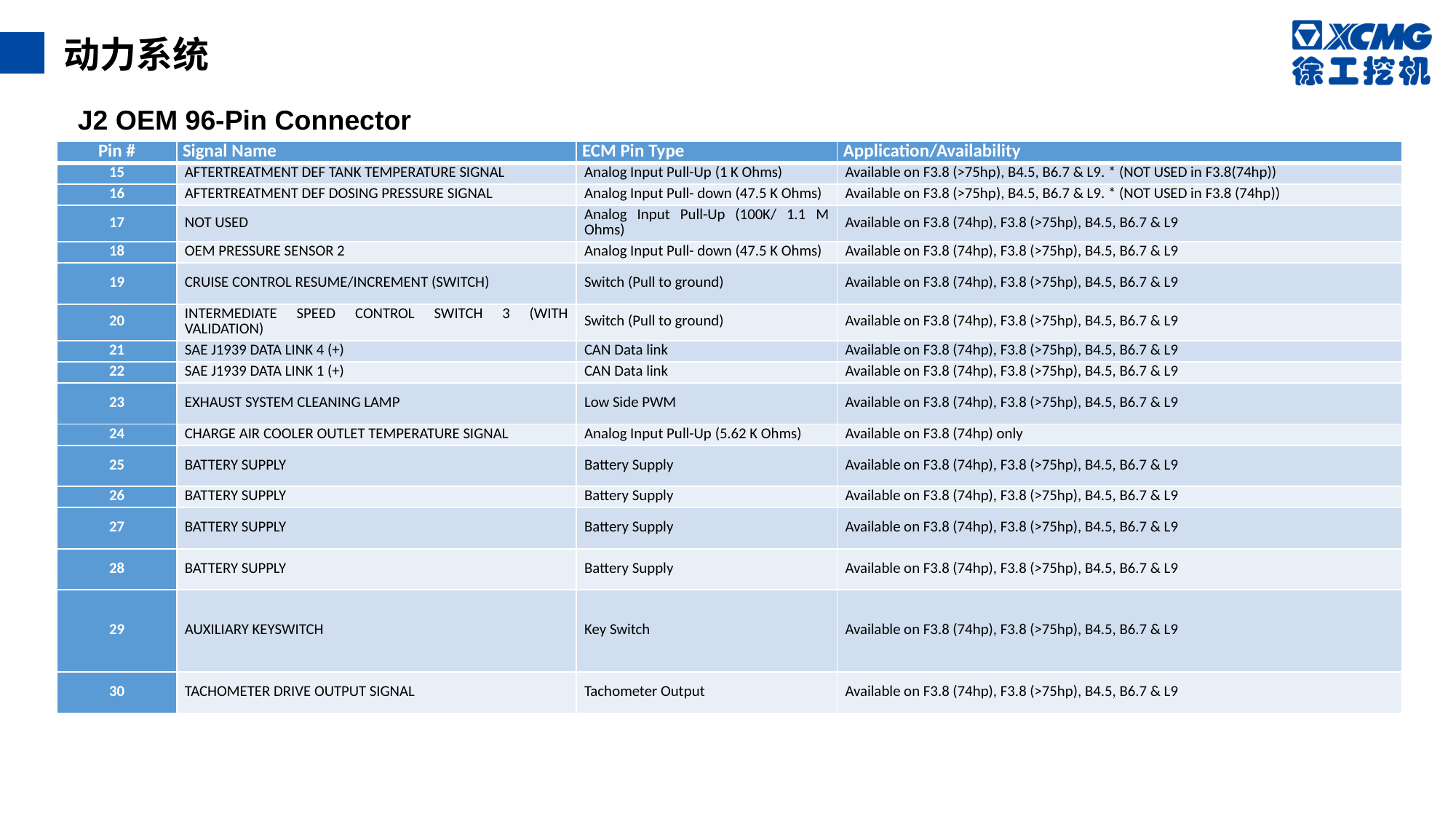

动力系统
J2 OEM 96-Pin Connector
| Pin # | Signal Name | ECM Pin Type | Application/Availability |
| --- | --- | --- | --- |
| 15 | AFTERTREATMENT DEF TANK TEMPERATURE SIGNAL | Analog Input Pull-Up (1 K Ohms) | Available on F3.8 (>75hp), B4.5, B6.7 & L9. \* (NOT USED in F3.8(74hp)) |
| 16 | AFTERTREATMENT DEF DOSING PRESSURE SIGNAL | Analog Input Pull- down (47.5 K Ohms) | Available on F3.8 (>75hp), B4.5, B6.7 & L9. \* (NOT USED in F3.8 (74hp)) |
| 17 | NOT USED | Analog Input Pull-Up (100K/ 1.1 M Ohms) | Available on F3.8 (74hp), F3.8 (>75hp), B4.5, B6.7 & L9 |
| 18 | OEM PRESSURE SENSOR 2 | Analog Input Pull- down (47.5 K Ohms) | Available on F3.8 (74hp), F3.8 (>75hp), B4.5, B6.7 & L9 |
| 19 | CRUISE CONTROL RESUME/INCREMENT (SWITCH) | Switch (Pull to ground) | Available on F3.8 (74hp), F3.8 (>75hp), B4.5, B6.7 & L9 |
| 20 | INTERMEDIATE SPEED CONTROL SWITCH 3 (WITH VALIDATION) | Switch (Pull to ground) | Available on F3.8 (74hp), F3.8 (>75hp), B4.5, B6.7 & L9 |
| 21 | SAE J1939 DATA LINK 4 (+) | CAN Data link | Available on F3.8 (74hp), F3.8 (>75hp), B4.5, B6.7 & L9 |
| 22 | SAE J1939 DATA LINK 1 (+) | CAN Data link | Available on F3.8 (74hp), F3.8 (>75hp), B4.5, B6.7 & L9 |
| 23 | EXHAUST SYSTEM CLEANING LAMP | Low Side PWM | Available on F3.8 (74hp), F3.8 (>75hp), B4.5, B6.7 & L9 |
| 24 | CHARGE AIR COOLER OUTLET TEMPERATURE SIGNAL | Analog Input Pull-Up (5.62 K Ohms) | Available on F3.8 (74hp) only |
| 25 | BATTERY SUPPLY | Battery Supply | Available on F3.8 (74hp), F3.8 (>75hp), B4.5, B6.7 & L9 |
| 26 | BATTERY SUPPLY | Battery Supply | Available on F3.8 (74hp), F3.8 (>75hp), B4.5, B6.7 & L9 |
| 27 | BATTERY SUPPLY | Battery Supply | Available on F3.8 (74hp), F3.8 (>75hp), B4.5, B6.7 & L9 |
| 28 | BATTERY SUPPLY | Battery Supply | Available on F3.8 (74hp), F3.8 (>75hp), B4.5, B6.7 & L9 |
| 29 | AUXILIARY KEYSWITCH | Key Switch | Available on F3.8 (74hp), F3.8 (>75hp), B4.5, B6.7 & L9 |
| 30 | TACHOMETER DRIVE OUTPUT SIGNAL | Tachometer Output | Available on F3.8 (74hp), F3.8 (>75hp), B4.5, B6.7 & L9 |